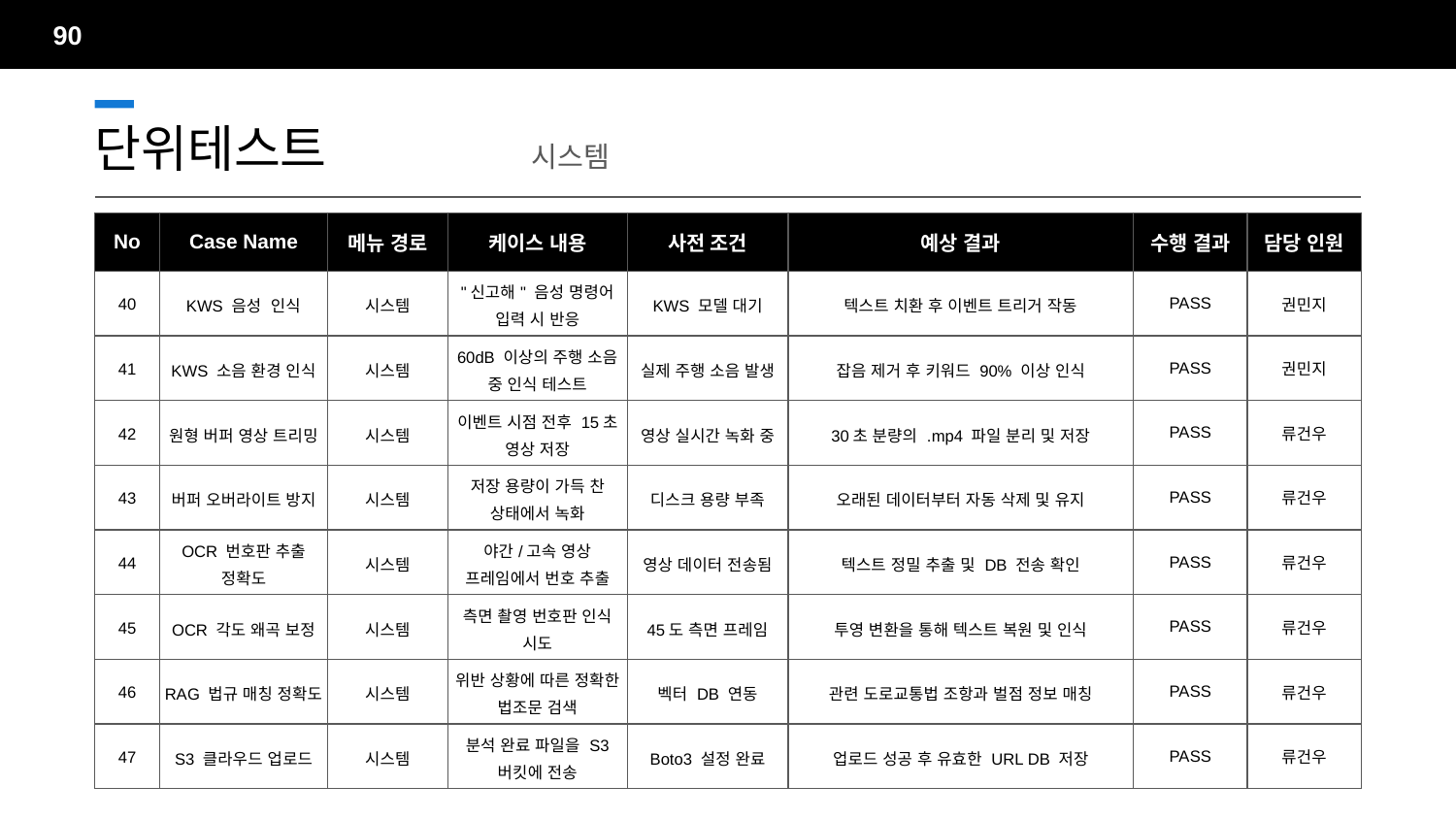

90

단위테스트		시스템
| No | Case Name | 메뉴 경로 | 케이스 내용 | 사전 조건 | 예상 결과 | 수행 결과 | 담당 인원 |
| --- | --- | --- | --- | --- | --- | --- | --- |
| 40 | KWS 음성 인식 | 시스템 | "신고해" 음성 명령어 입력 시 반응 | KWS 모델 대기 | 텍스트 치환 후 이벤트 트리거 작동 | PASS | 권민지 |
| 41 | KWS 소음 환경 인식 | 시스템 | 60dB 이상의 주행 소음 중 인식 테스트 | 실제 주행 소음 발생 | 잡음 제거 후 키워드 90% 이상 인식 | PASS | 권민지 |
| 42 | 원형 버퍼 영상 트리밍 | 시스템 | 이벤트 시점 전후 15초 영상 저장 | 영상 실시간 녹화 중 | 30초 분량의 .mp4 파일 분리 및 저장 | PASS | 류건우 |
| 43 | 버퍼 오버라이트 방지 | 시스템 | 저장 용량이 가득 찬 상태에서 녹화 | 디스크 용량 부족 | 오래된 데이터부터 자동 삭제 및 유지 | PASS | 류건우 |
| 44 | OCR 번호판 추출 정확도 | 시스템 | 야간/고속 영상 프레임에서 번호 추출 | 영상 데이터 전송됨 | 텍스트 정밀 추출 및 DB 전송 확인 | PASS | 류건우 |
| 45 | OCR 각도 왜곡 보정 | 시스템 | 측면 촬영 번호판 인식 시도 | 45도 측면 프레임 | 투영 변환을 통해 텍스트 복원 및 인식 | PASS | 류건우 |
| 46 | RAG 법규 매칭 정확도 | 시스템 | 위반 상황에 따른 정확한 법조문 검색 | 벡터 DB 연동 | 관련 도로교통법 조항과 벌점 정보 매칭 | PASS | 류건우 |
| 47 | S3 클라우드 업로드 | 시스템 | 분석 완료 파일을 S3 버킷에 전송 | Boto3 설정 완료 | 업로드 성공 후 유효한 URL DB 저장 | PASS | 류건우 |